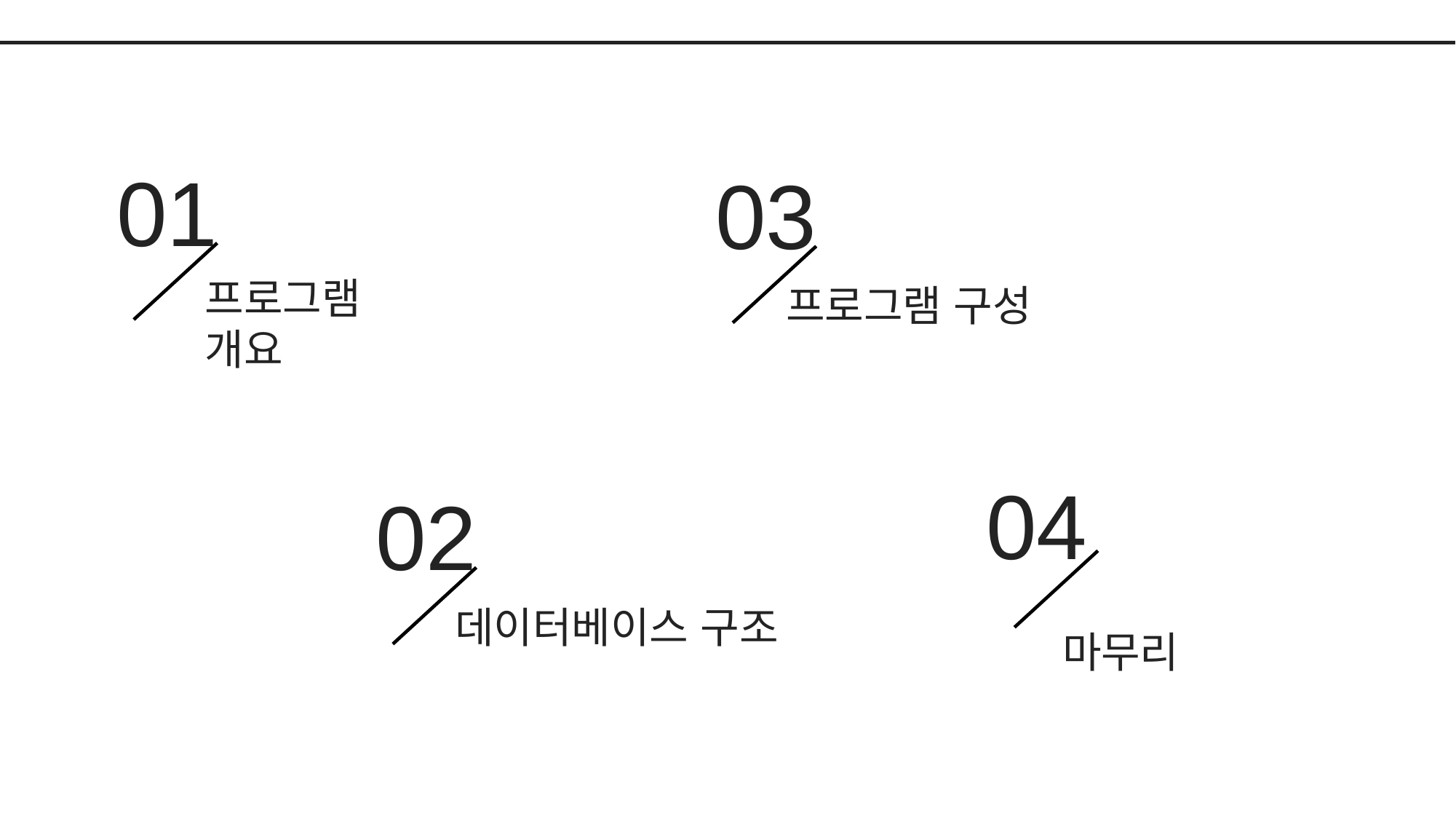

FOCUS
Life of Dillon
01
프로그램 개요

03
프로그램 구성
04

02
데이터베이스 구조
마무리